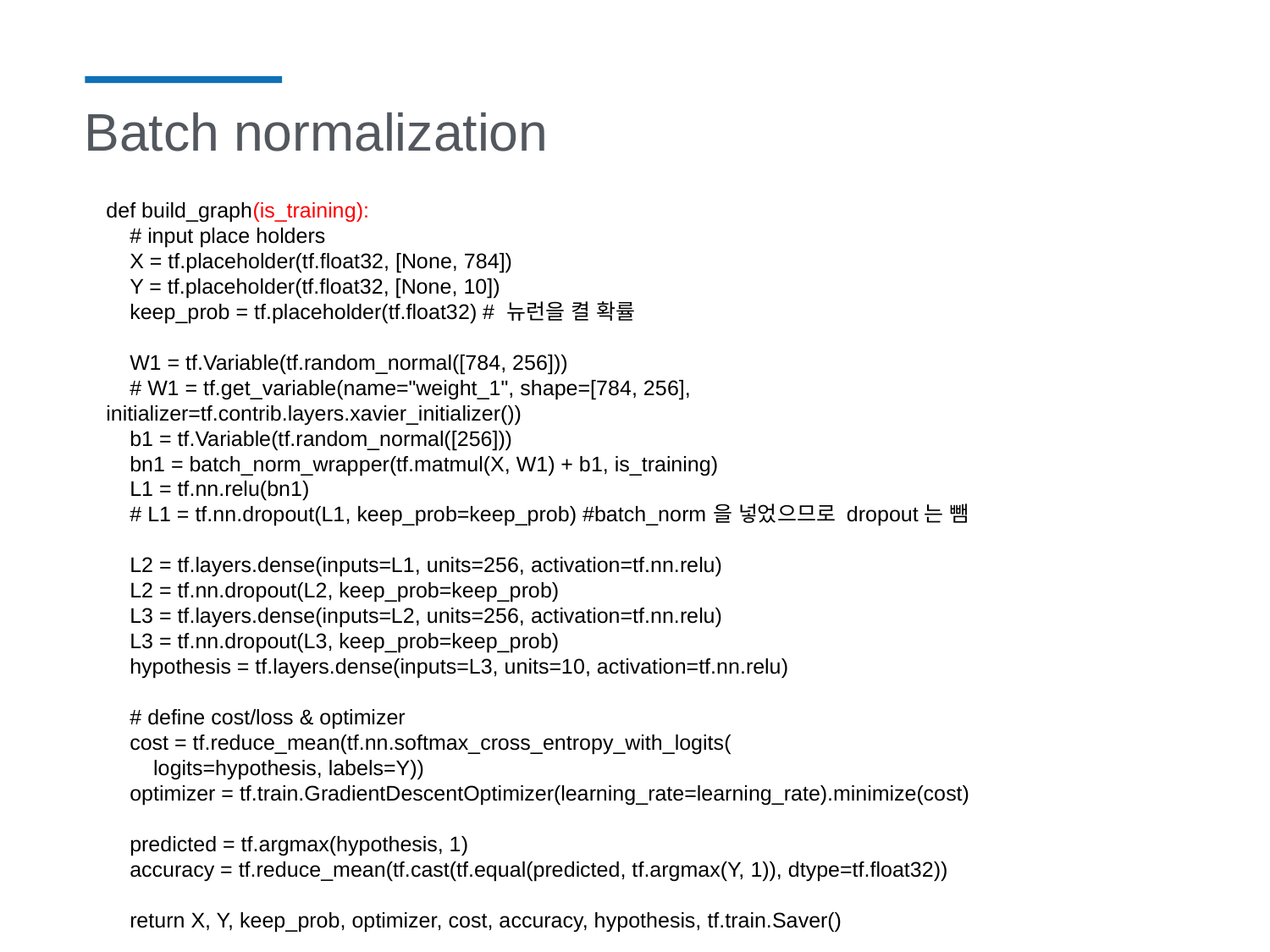

# Batch normalization
def build_graph(is_training):
    # input place holders
    X = tf.placeholder(tf.float32, [None, 784])
    Y = tf.placeholder(tf.float32, [None, 10])
    keep_prob = tf.placeholder(tf.float32) # 뉴런을 켤 확률

    W1 = tf.Variable(tf.random_normal([784, 256]))
    # W1 = tf.get_variable(name="weight_1", shape=[784, 256], initializer=tf.contrib.layers.xavier_initializer())
    b1 = tf.Variable(tf.random_normal([256]))
    bn1 = batch_norm_wrapper(tf.matmul(X, W1) + b1, is_training)
    L1 = tf.nn.relu(bn1)
    # L1 = tf.nn.dropout(L1, keep_prob=keep_prob) #batch_norm을 넣었으므로 dropout는 뺌

    L2 = tf.layers.dense(inputs=L1, units=256, activation=tf.nn.relu)
    L2 = tf.nn.dropout(L2, keep_prob=keep_prob)
    L3 = tf.layers.dense(inputs=L2, units=256, activation=tf.nn.relu)
    L3 = tf.nn.dropout(L3, keep_prob=keep_prob)
    hypothesis = tf.layers.dense(inputs=L3, units=10, activation=tf.nn.relu)

    # define cost/loss & optimizer
    cost = tf.reduce_mean(tf.nn.softmax_cross_entropy_with_logits(
        logits=hypothesis, labels=Y))
    optimizer = tf.train.GradientDescentOptimizer(learning_rate=learning_rate).minimize(cost)

    predicted = tf.argmax(hypothesis, 1)
    accuracy = tf.reduce_mean(tf.cast(tf.equal(predicted, tf.argmax(Y, 1)), dtype=tf.float32))

    return X, Y, keep_prob, optimizer, cost, accuracy, hypothesis, tf.train.Saver()